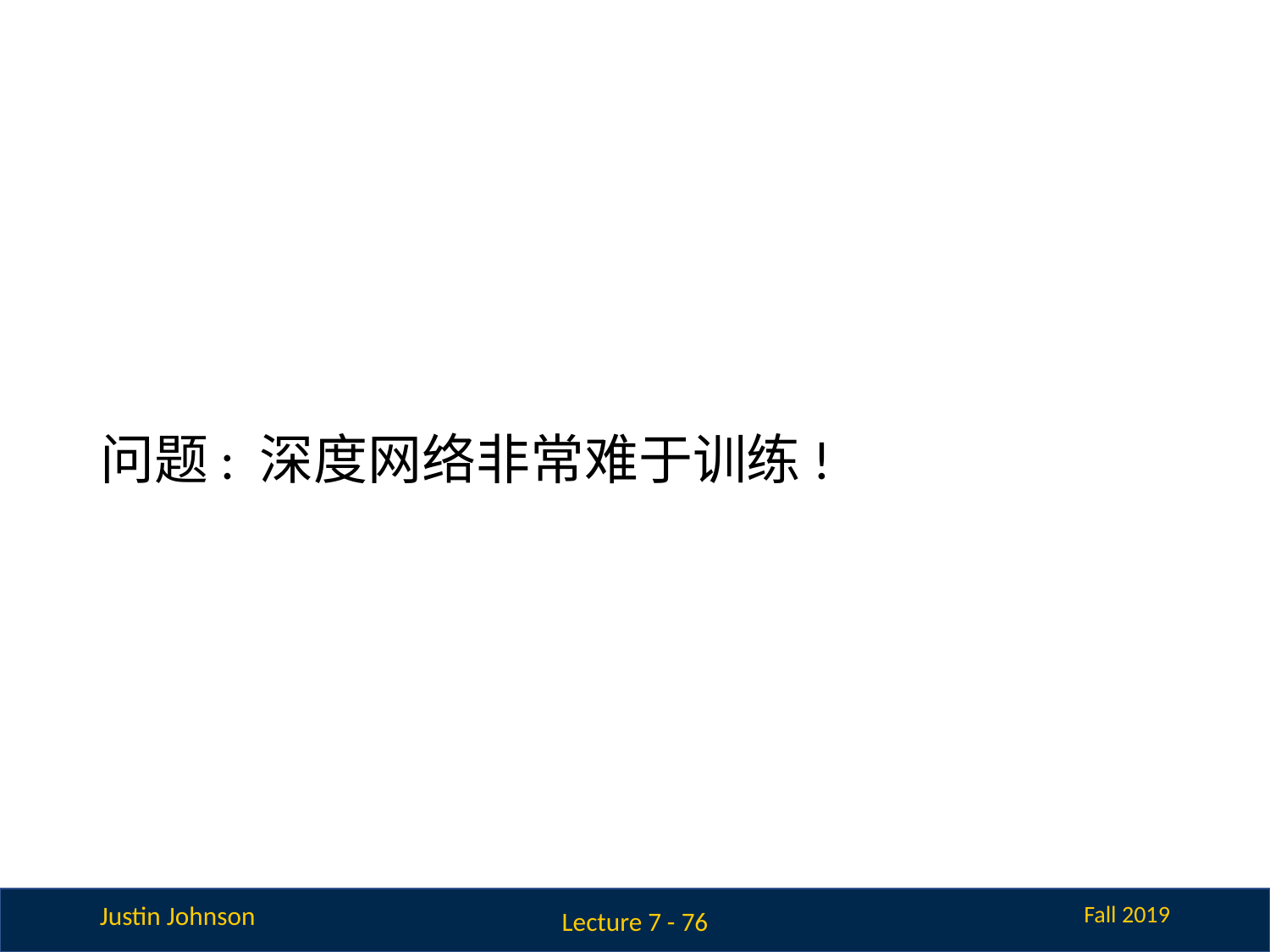

# 问题: 深度网络非常难于训练!
Lecture 7 - 76